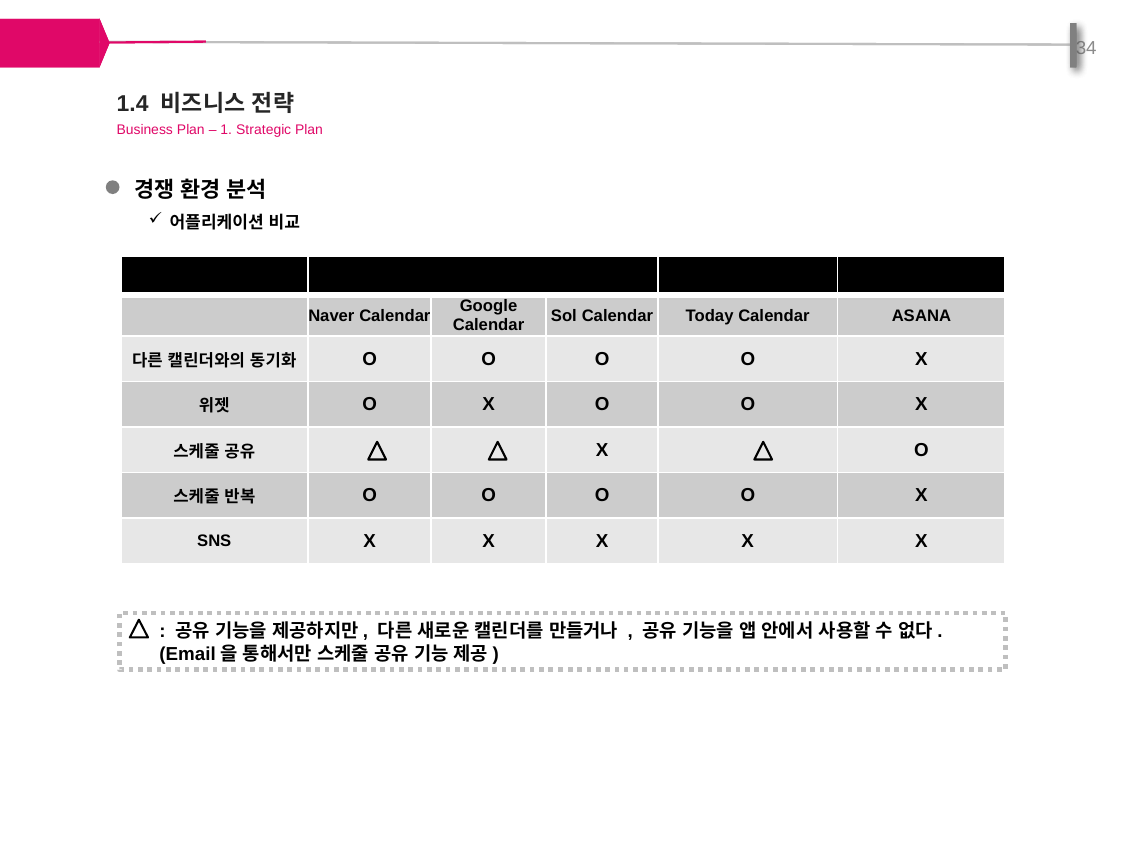

34
1.4 비즈니스 전략
Business Plan – 1. Strategic Plan
경쟁 환경 분석

어플리케이션 비교
|  | 포탈 사이트 캘린더 |  |  | 일반 캘린더 | 비즈니스 관련 |
| --- | --- | --- | --- | --- | --- |
|  | Naver Calendar | Google Calendar | Sol Calendar | Today Calendar | ASANA |
| 다른 캘린더와의 동기화 | O | O | O | O | X |
| 위젯 | O | X | O | O | X |
| 스케줄 공유 |  |  | X |  | O |
| 스케줄 반복 | O | O | O | O | X |
| SNS | X | X | X | X | X |

: 공유 기능을 제공하지만, 다른 새로운 캘린더를 만들거나 , 공유 기능을 앱 안에서 사용할 수 없다.
(Email을 통해서만 스케줄 공유 기능 제공)